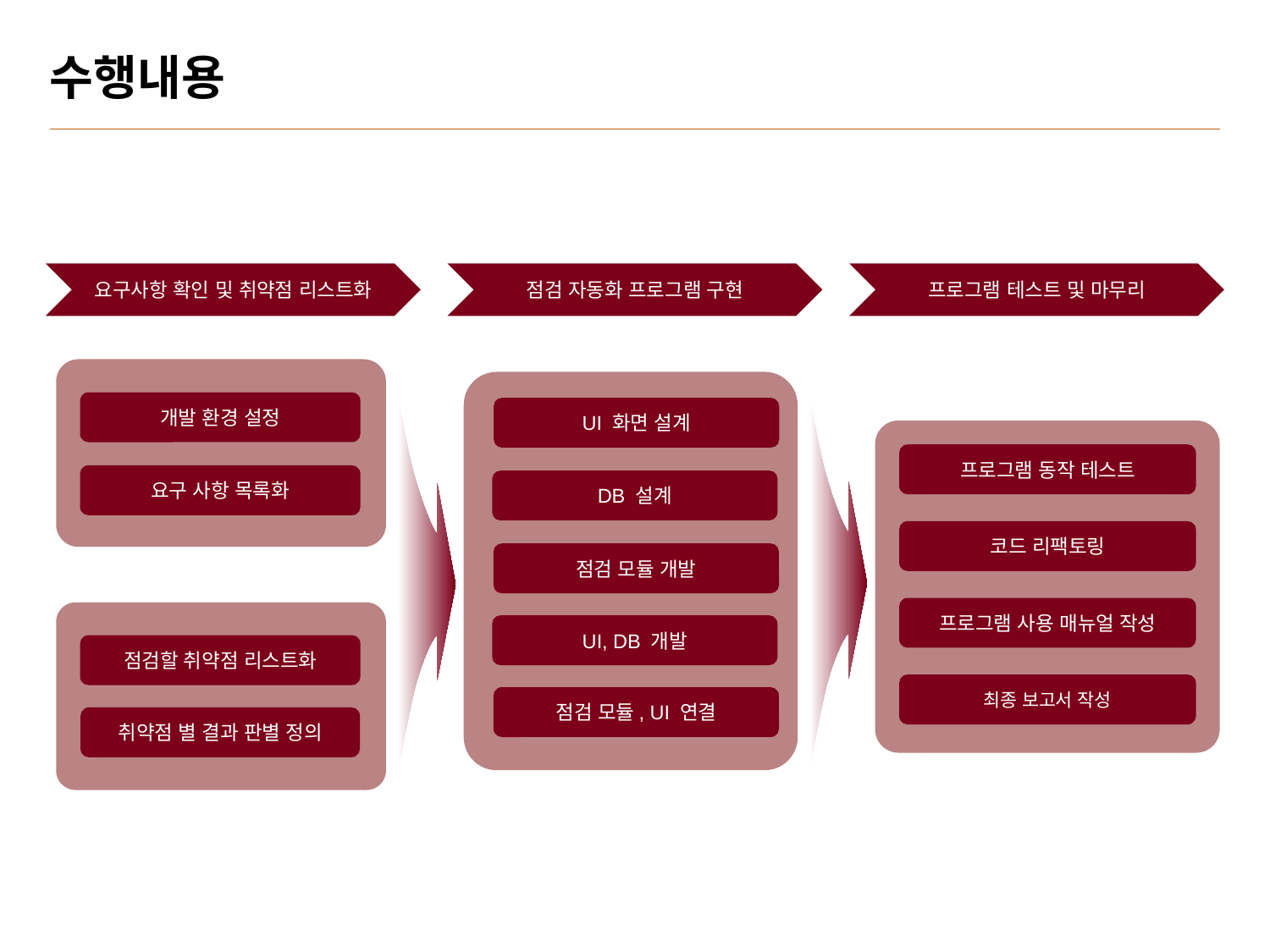

# 수행내용
요구사항 확인 및 취약점 리스트화
점검 자동화 프로그램 구현
프로그램 테스트 및 마무리

개발 환경 설정
요구 사항 목록화

UI 화면 설계
DB 설계
점검 모듈 개발
UI, DB 개발
점검 모듈, UI 연결

프로그램 동작 테스트
코드 리팩토링
프로그램 사용 매뉴얼 작성
최종 보고서 작성

점검할 취약점 리스트화
취약점 별 결과 판별 정의